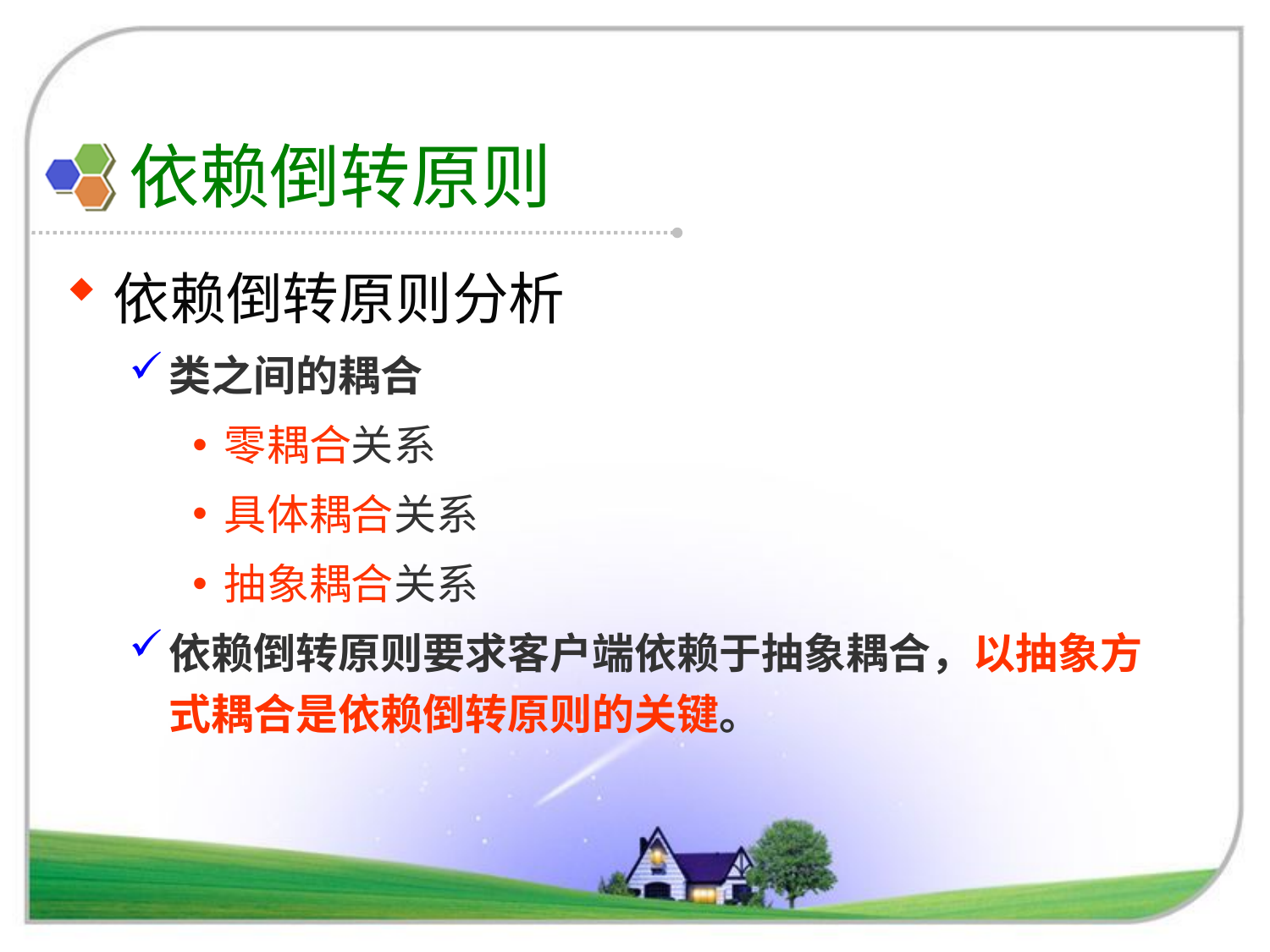

# 依赖倒转原则
依赖倒转原则分析
类之间的耦合
零耦合关系
具体耦合关系
抽象耦合关系
依赖倒转原则要求客户端依赖于抽象耦合，以抽象方式耦合是依赖倒转原则的关键。